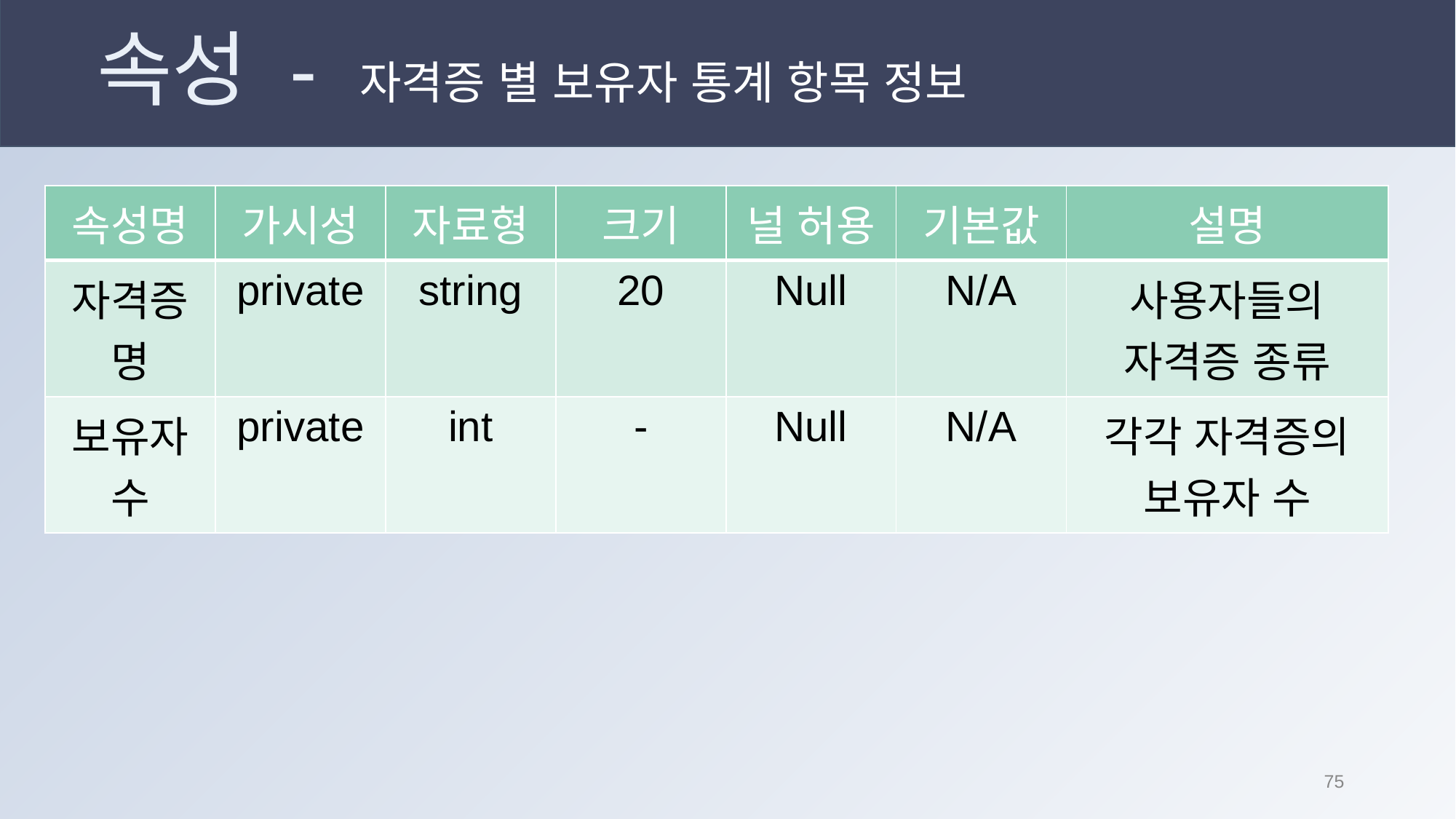

# 속성 - 자격증 별 보유자 통계 항목 정보

| 속성명 | 가시성 | 자료형 | 크기 | 널 허용 | 기본값 | 설명 |
| --- | --- | --- | --- | --- | --- | --- |
| 자격증 명 | private | string | 20 | Null | N/A | 사용자들의 자격증 종류 |
| 보유자 수 | private | int | - | Null | N/A | 각각 자격증의 보유자 수 |
75